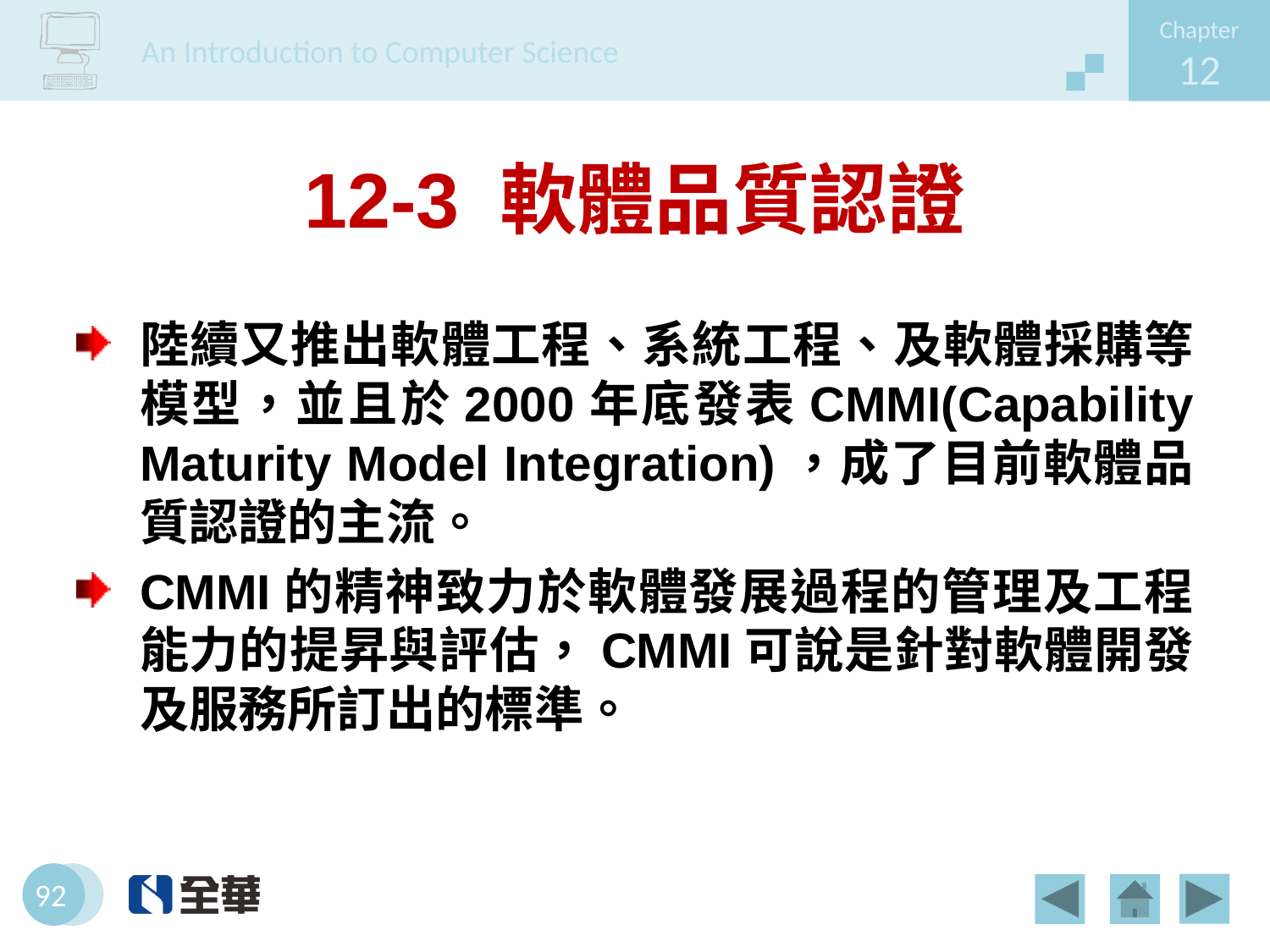

# 12-3 軟體品質認證
陸續又推出軟體工程、系統工程、及軟體採購等模型，並且於2000年底發表CMMI(Capability Maturity Model Integration)，成了目前軟體品質認證的主流。
CMMI的精神致力於軟體發展過程的管理及工程能力的提昇與評估，CMMI可說是針對軟體開發及服務所訂出的標準。